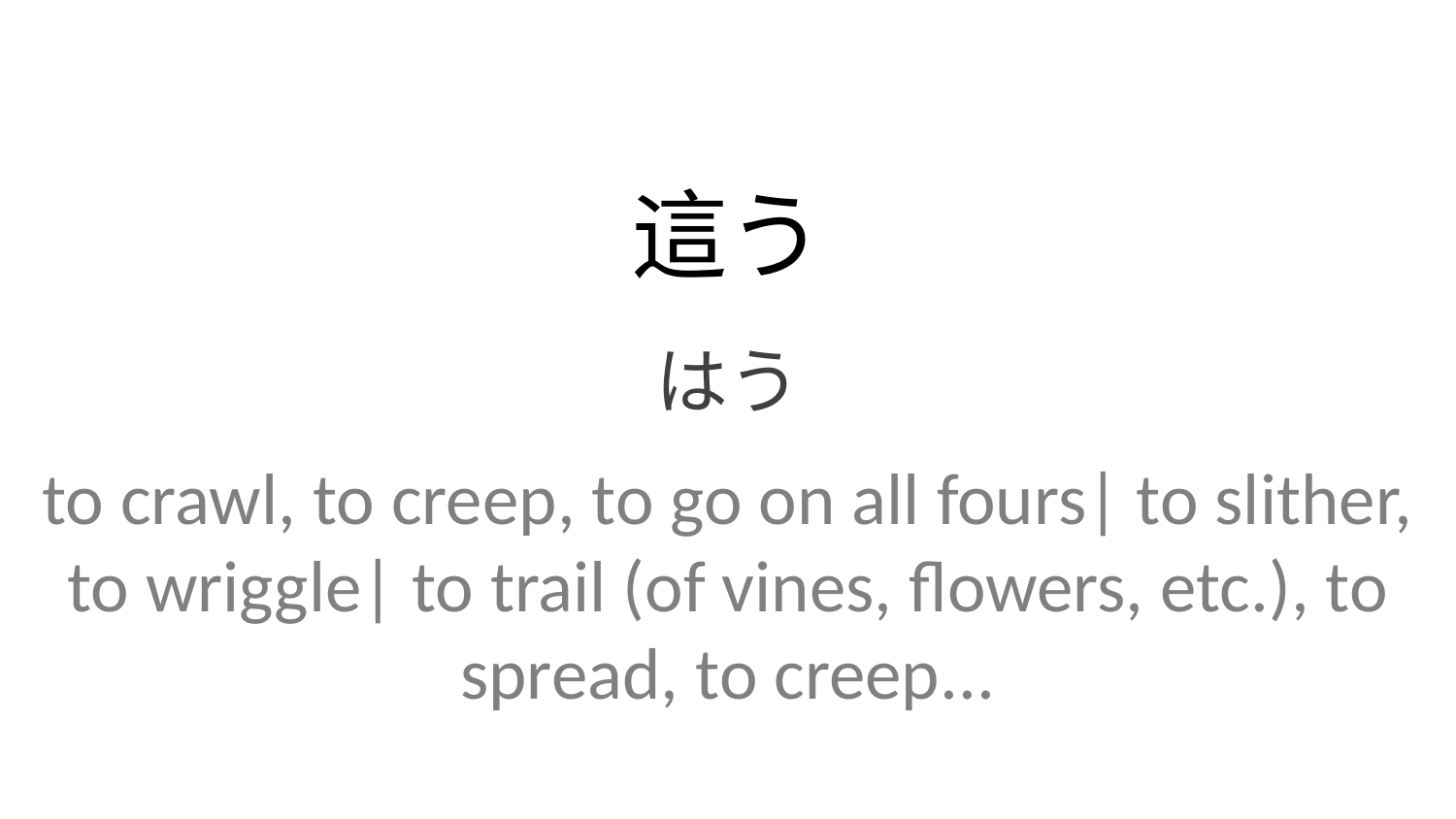

這う

はう
to crawl, to creep, to go on all fours| to slither, to wriggle| to trail (of vines, flowers, etc.), to spread, to creep...